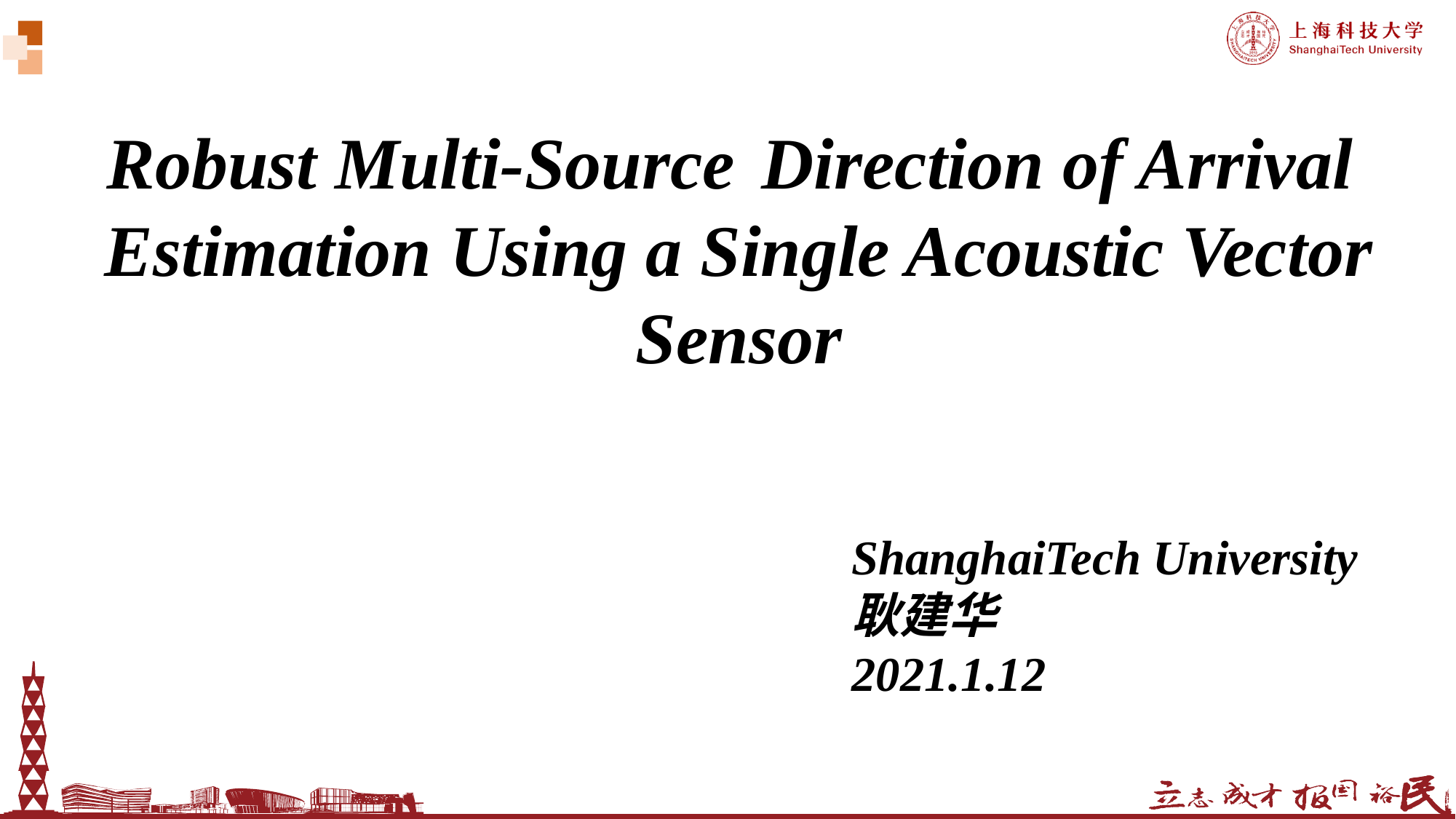

Robust Multi-Source 	Direction of Arrival  Estimation Using a Single Acoustic Vector Sensor
ShanghaiTech University
耿建华
2021.1.12